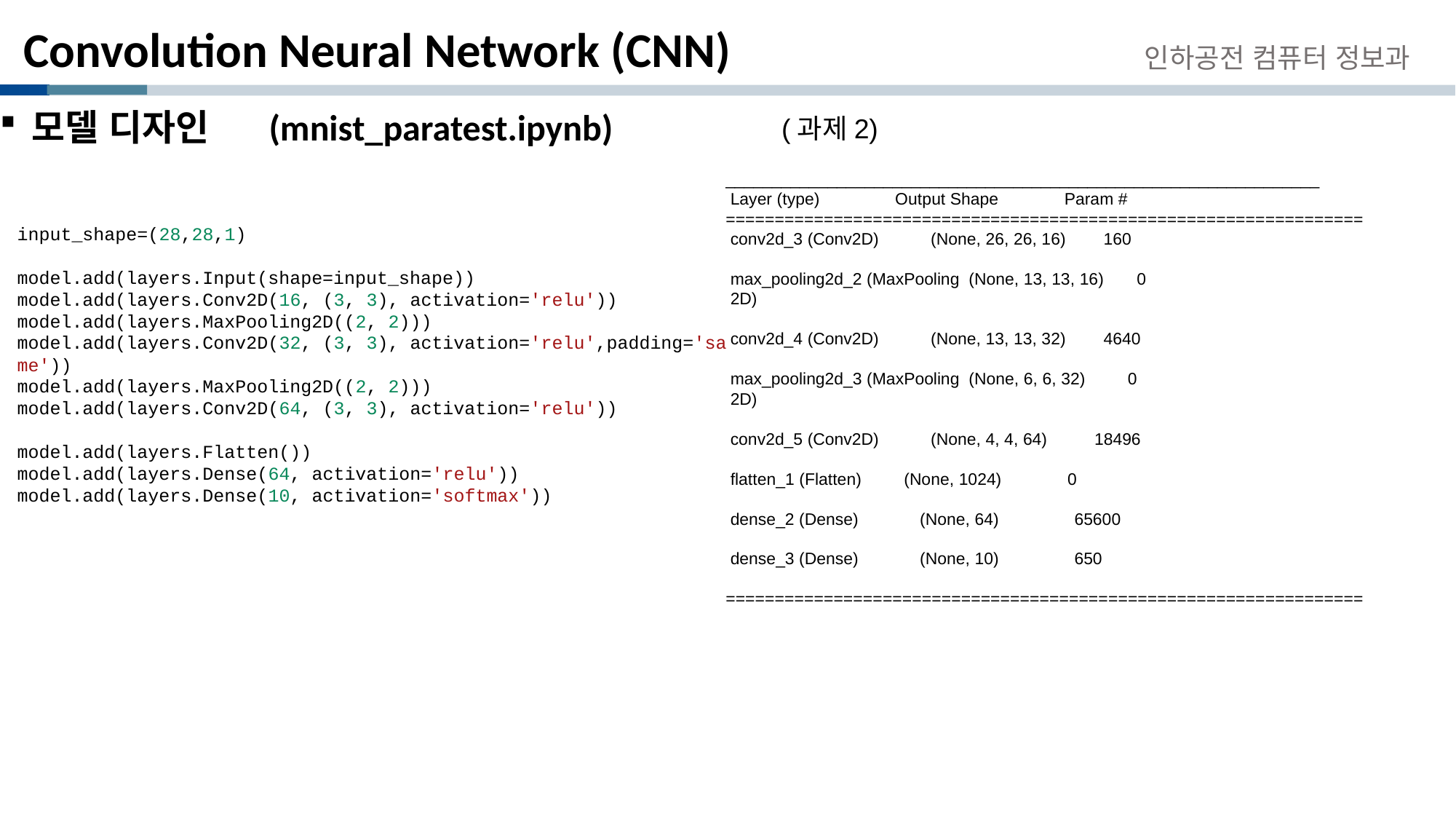

# Convolution Neural Network (CNN)
인하공전 컴퓨터 정보과
모델 디자인     (mnist_paratest.ipynb)
(과제2)
________________________________________________________________
 Layer (type)                Output Shape              Param #
=================================================================
 conv2d_3 (Conv2D)           (None, 26, 26, 16)        160

 max_pooling2d_2 (MaxPooling  (None, 13, 13, 16)       0
 2D)

 conv2d_4 (Conv2D)           (None, 13, 13, 32)        4640

 max_pooling2d_3 (MaxPooling  (None, 6, 6, 32)         0
 2D)

 conv2d_5 (Conv2D)           (None, 4, 4, 64)          18496

 flatten_1 (Flatten)         (None, 1024)              0

 dense_2 (Dense)             (None, 64)                65600

 dense_3 (Dense)             (None, 10)                650

=================================================================
input_shape=(28,28,1)
model.add(layers.Input(shape=input_shape))
model.add(layers.Conv2D(16, (3, 3), activation='relu'))
model.add(layers.MaxPooling2D((2, 2)))
model.add(layers.Conv2D(32, (3, 3), activation='relu',padding='same'))
model.add(layers.MaxPooling2D((2, 2)))
model.add(layers.Conv2D(64, (3, 3), activation='relu'))
model.add(layers.Flatten())
model.add(layers.Dense(64, activation='relu'))
model.add(layers.Dense(10, activation='softmax'))